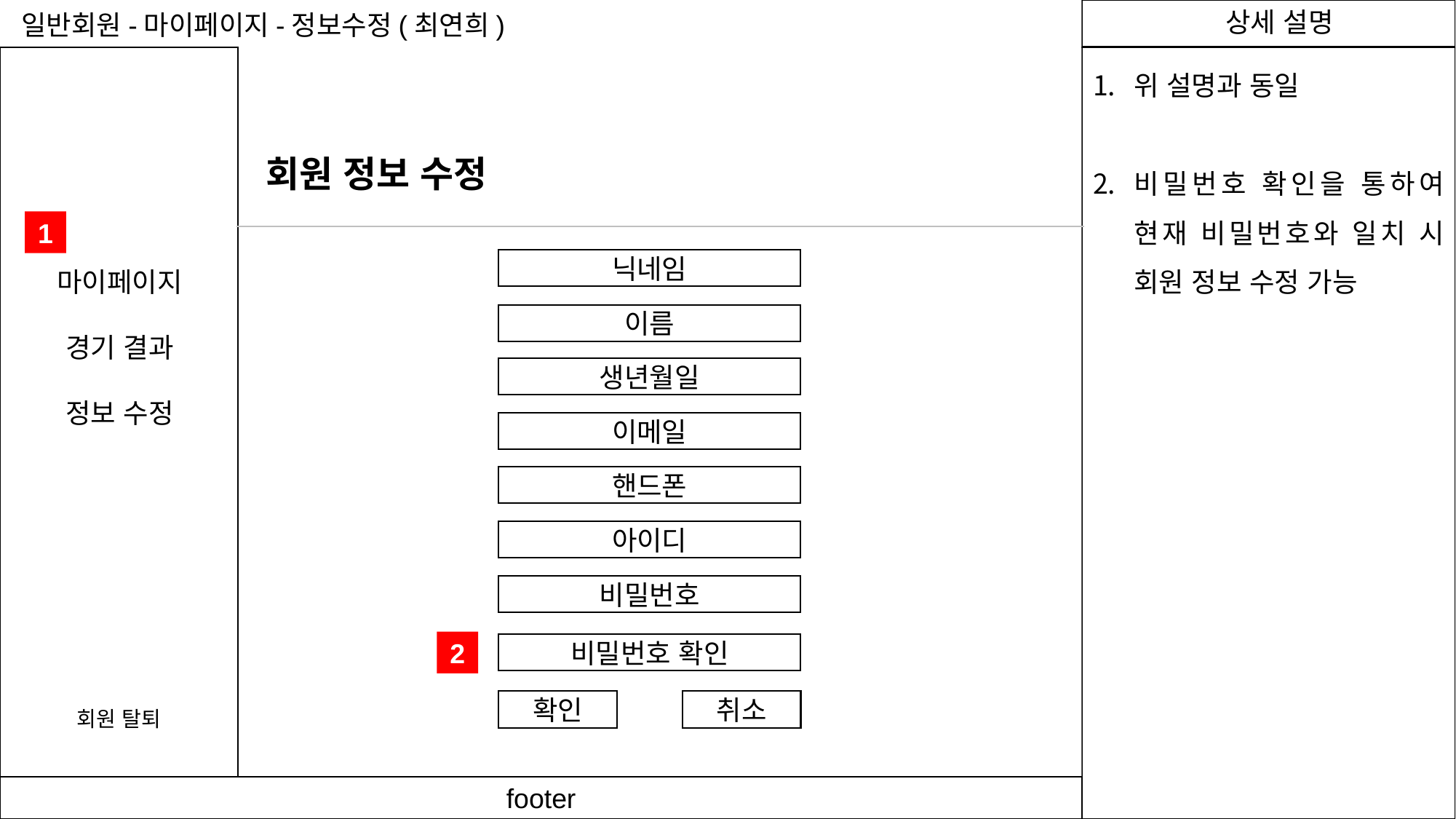

일반회원-마이페이지-정보수정(최연희)
위 설명과 동일

비밀번호 확인을 통하여 현재 비밀번호와 일치 시 회원 정보 수정 가능
회원 정보 수정
1

마이페이지

경기 결과

정보 수정

닉네임
이름
생년월일
이메일
핸드폰
아이디
비밀번호
비밀번호 확인

2
확인
취소
회원 탈퇴
footer